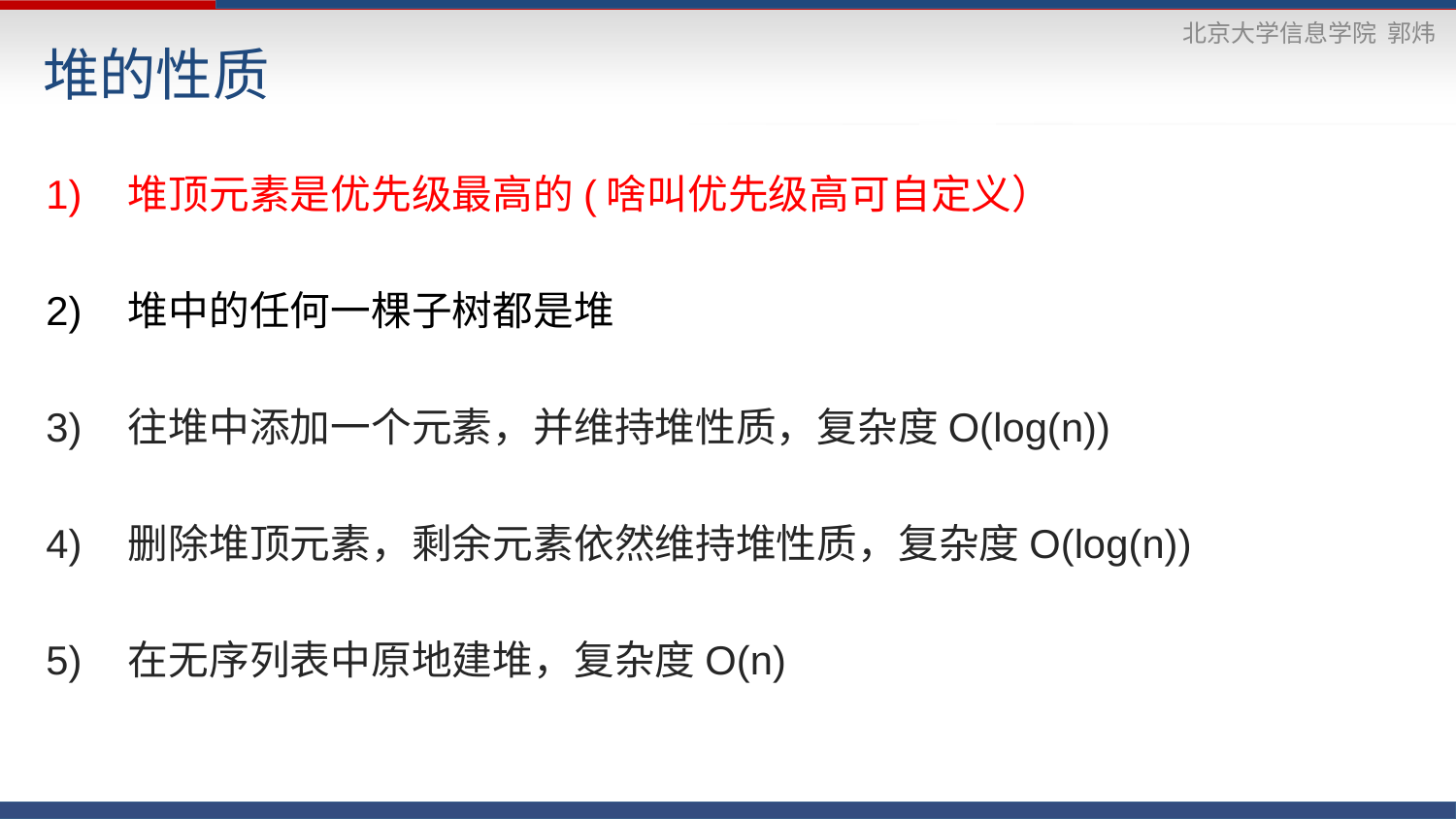

# 堆的性质
堆顶元素是优先级最高的(啥叫优先级高可自定义）

堆中的任何一棵子树都是堆

往堆中添加一个元素，并维持堆性质，复杂度O(log(n))

删除堆顶元素，剩余元素依然维持堆性质，复杂度O(log(n))

在无序列表中原地建堆，复杂度O(n)
6